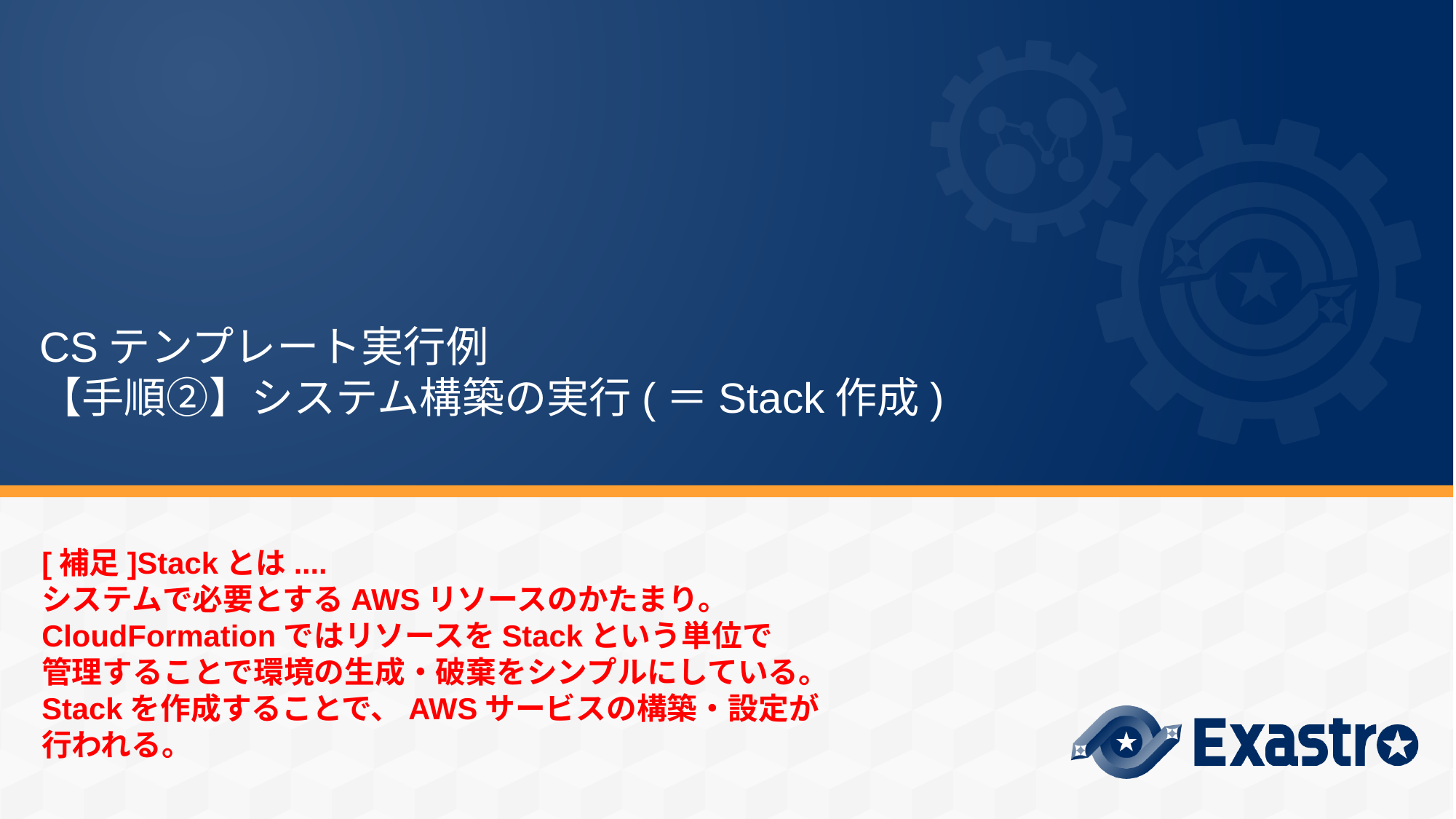

# CSテンプレート実行例 【手順②】システム構築の実行(＝Stack作成)
[補足]Stackとは....
システムで必要とするAWSリソースのかたまり。
CloudFormationではリソースをStackという単位で
管理することで環境の生成・破棄をシンプルにしている。
Stackを作成することで、AWSサービスの構築・設定が
行われる。